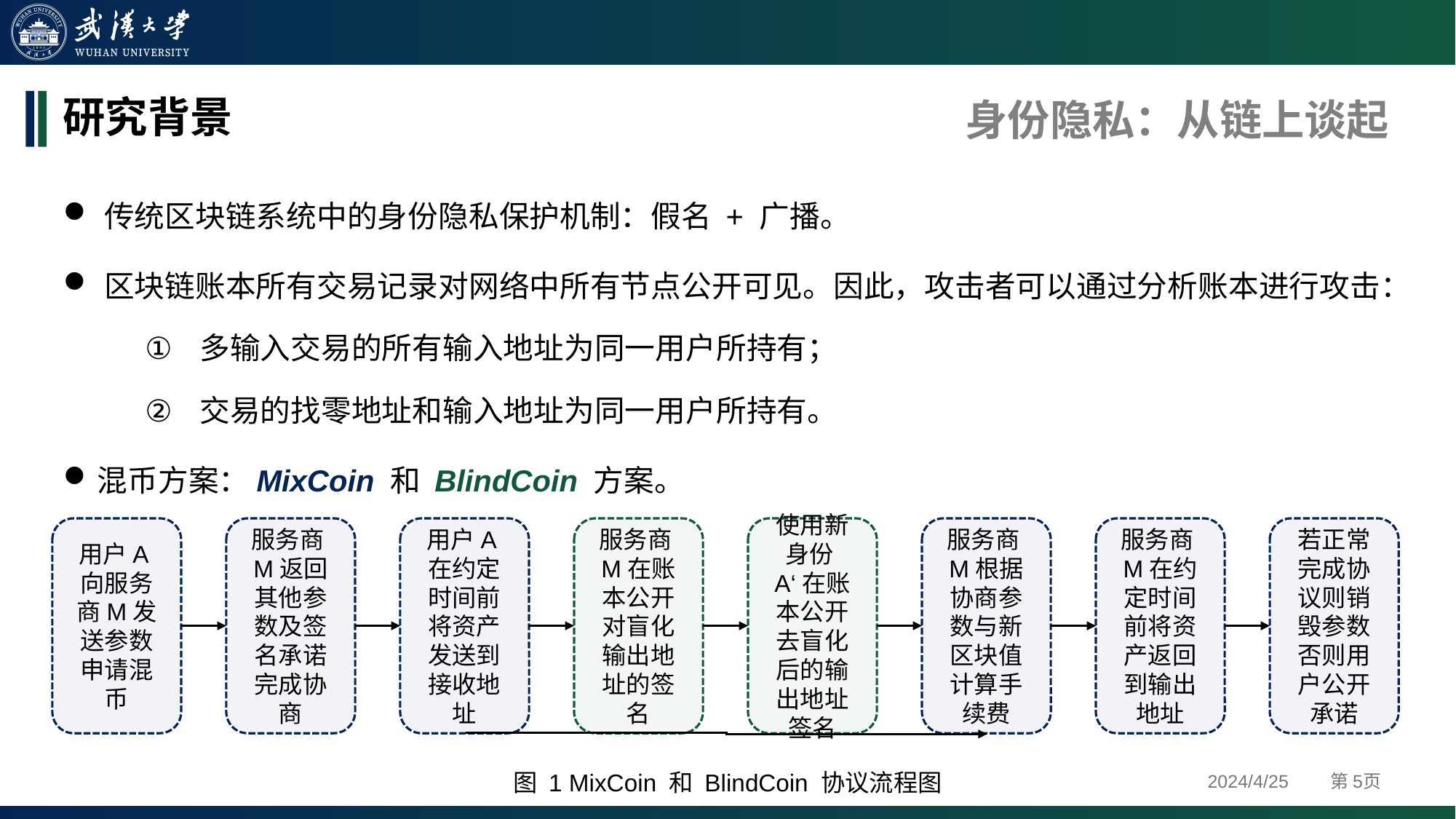

身份隐私：从链上谈起
# 研究背景
传统区块链系统中的身份隐私保护机制：假名 + 广播。
区块链账本所有交易记录对网络中所有节点公开可见。因此，攻击者可以通过分析账本进行攻击：
多输入交易的所有输入地址为同一用户所持有；
交易的找零地址和输入地址为同一用户所持有。
混币方案：MixCoin 和 BlindCoin 方案。
用户A向服务商M发送参数申请混币
服务商M返回其他参数及签名承诺完成协商
用户A在约定时间前将资产发送到接收地址
服务商M在账本公开对盲化输出地址的签名
使用新身份A‘在账本公开去盲化后的输出地址签名
服务商M根据协商参数与新区块值计算手续费
服务商M在约定时间前将资产返回到输出地址
若正常完成协议则销毁参数否则用户公开承诺
图 1 MixCoin 和 BlindCoin 协议流程图
2024/4/25
第5页